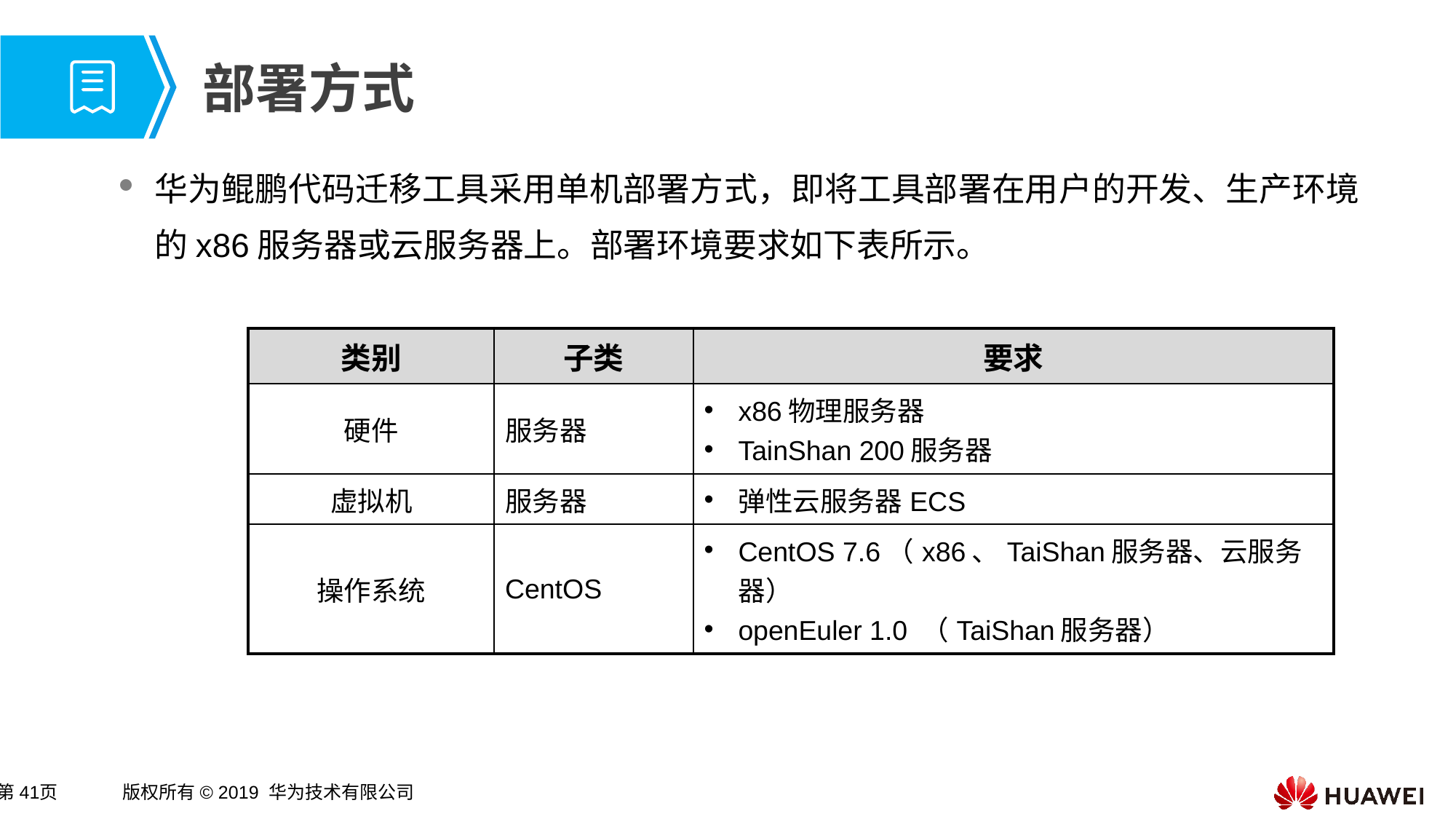

# 部署方式
华为鲲鹏代码迁移工具采用单机部署方式，即将工具部署在用户的开发、生产环境的x86服务器或云服务器上。部署环境要求如下表所示。
| 类别 | 子类 | 要求 |
| --- | --- | --- |
| 硬件 | 服务器 | x86物理服务器 TainShan 200服务器 |
| 虚拟机 | 服务器 | 弹性云服务器ECS |
| 操作系统 | CentOS | CentOS 7.6（x86、TaiShan服务器、云服务器） openEuler 1.0 （TaiShan服务器） |